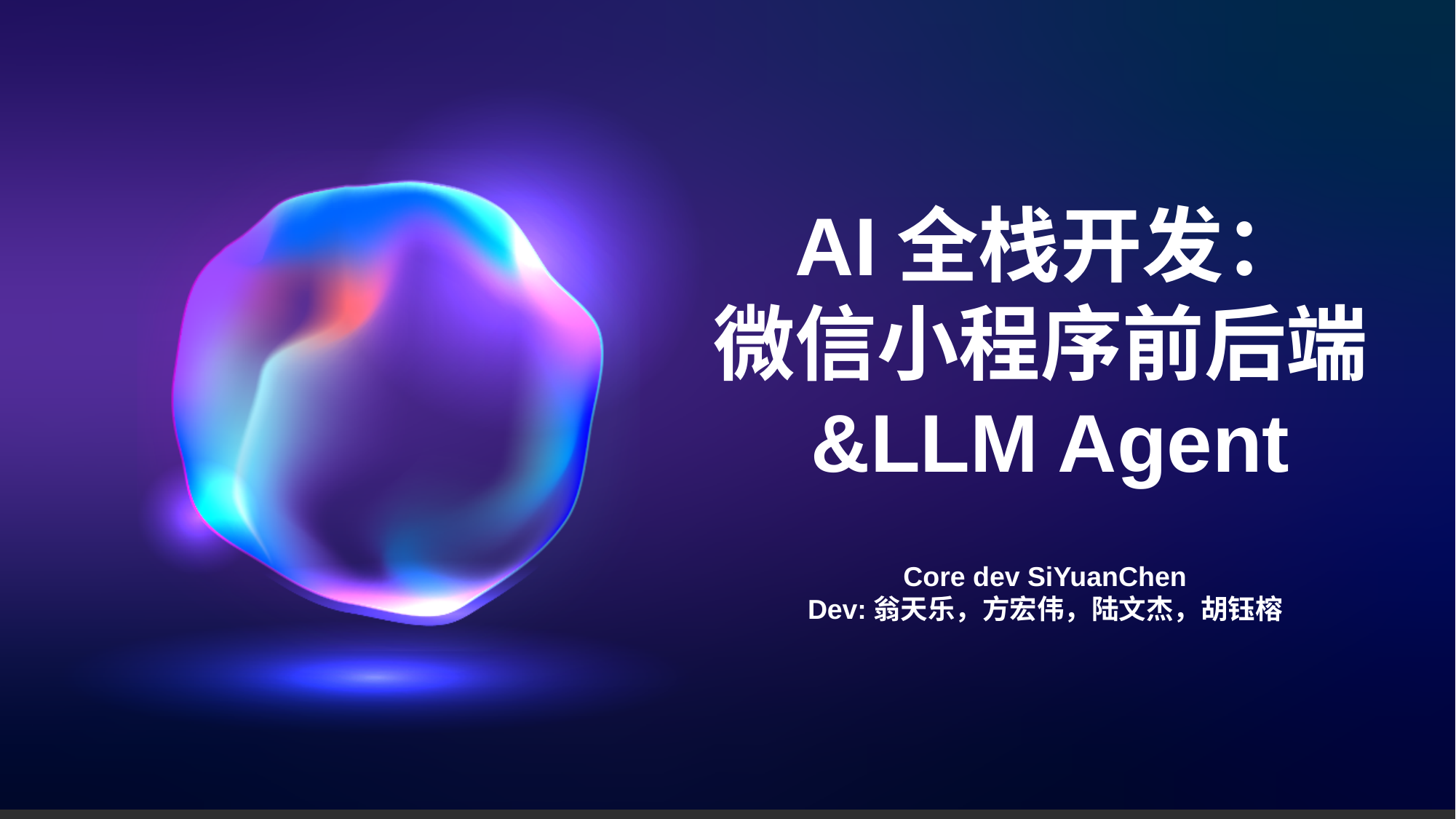

AI全栈开发：
微信小程序前后端&LLM Agent
Core dev SiYuanChen
Dev:翁天乐，方宏伟，陆文杰，胡钰榕